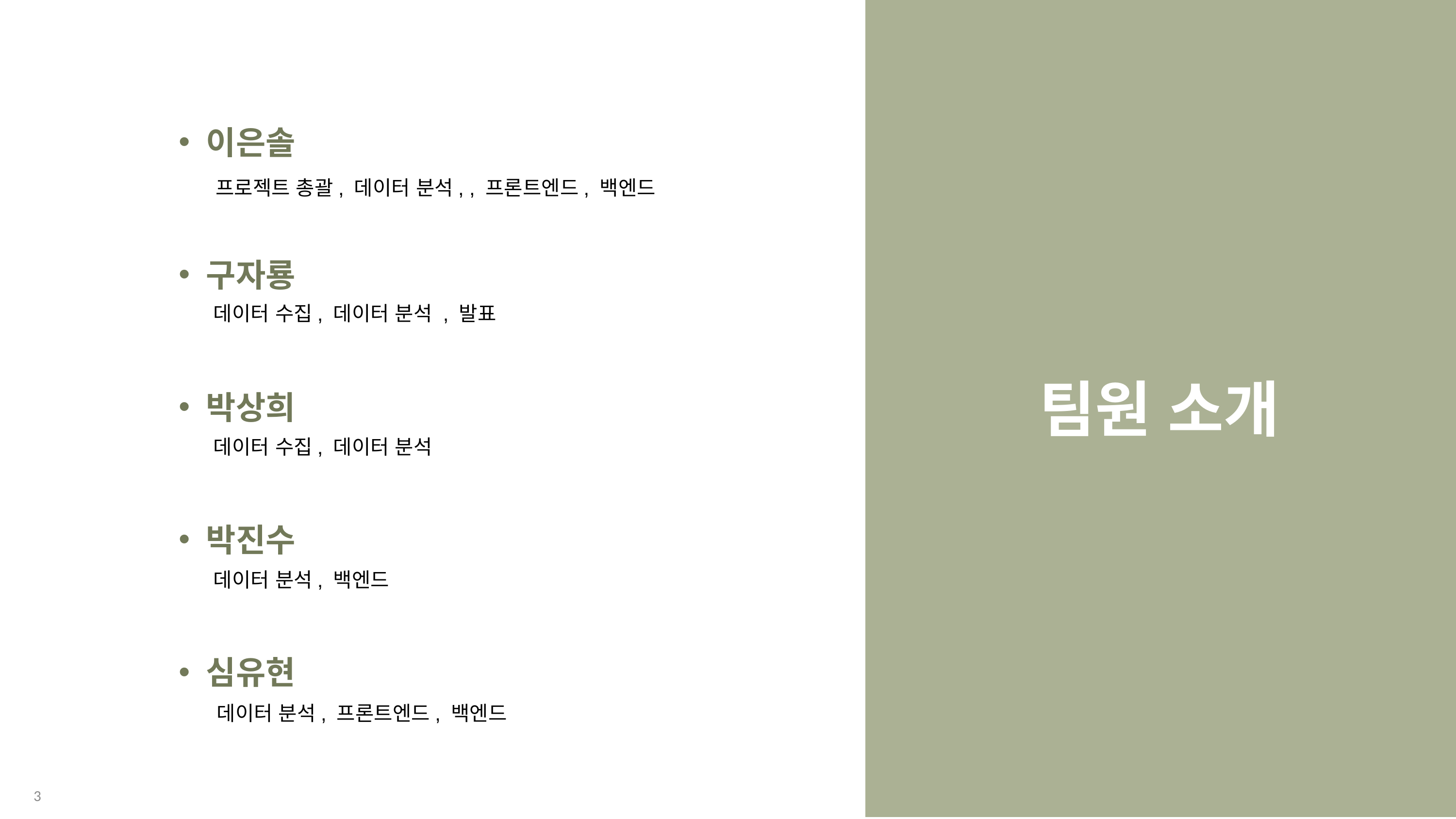

이은솔
 프로젝트 총괄, 데이터 분석, , 프론트엔드, 백엔드
구자룡
데이터 수집, 데이터 분석 , 발표
팀원 소개
박상희
데이터 수집, 데이터 분석
박진수
데이터 분석, 백엔드
심유현
데이터 분석, 프론트엔드, 백엔드
3